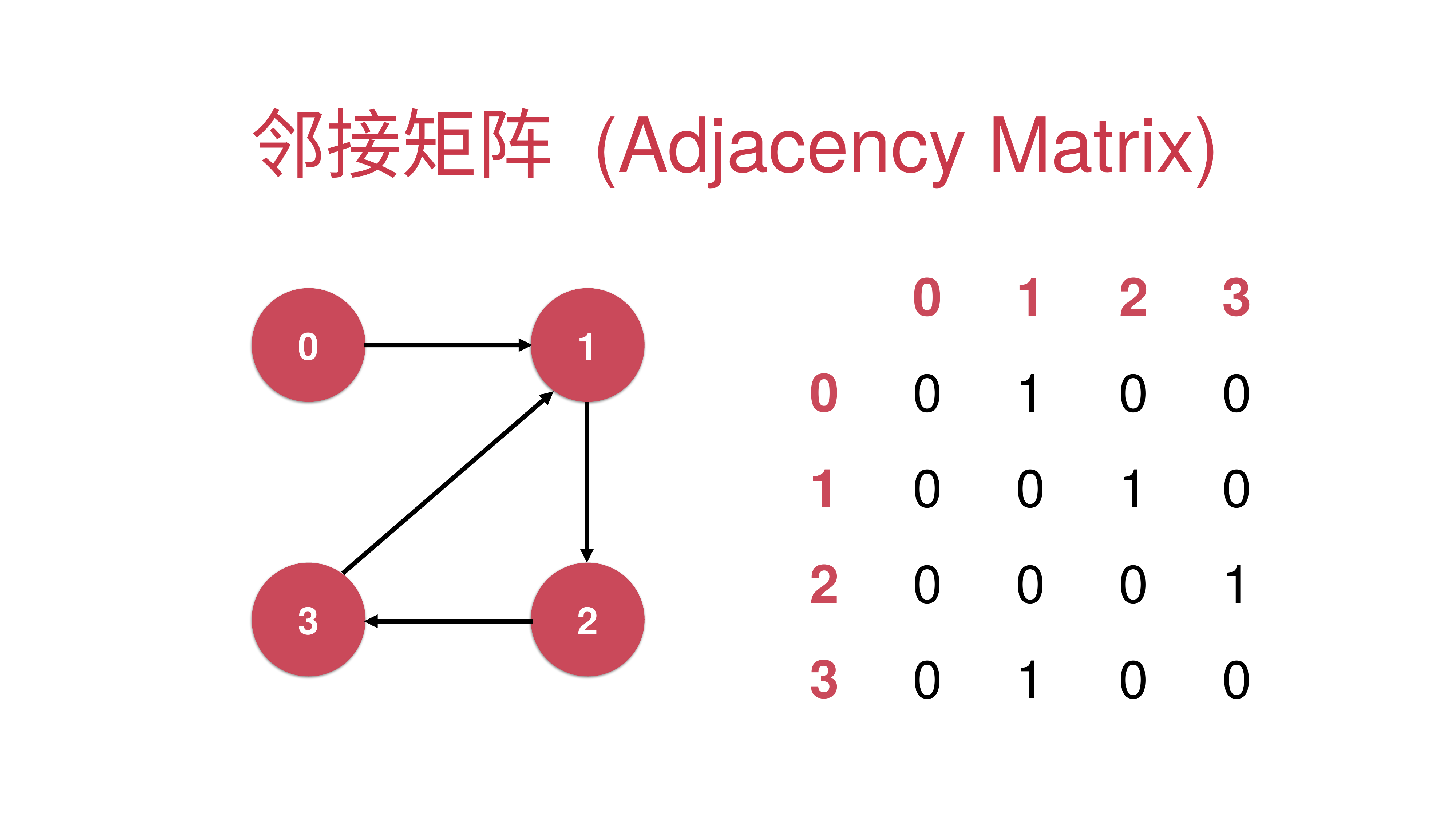

# 邻接矩阵 (Adjacency Matrix)
       0     1     2     3
0     0     1     0     0
1     0     0     1     0
2     0     0     0     1
3     0     1     0     0
0
1

3
2